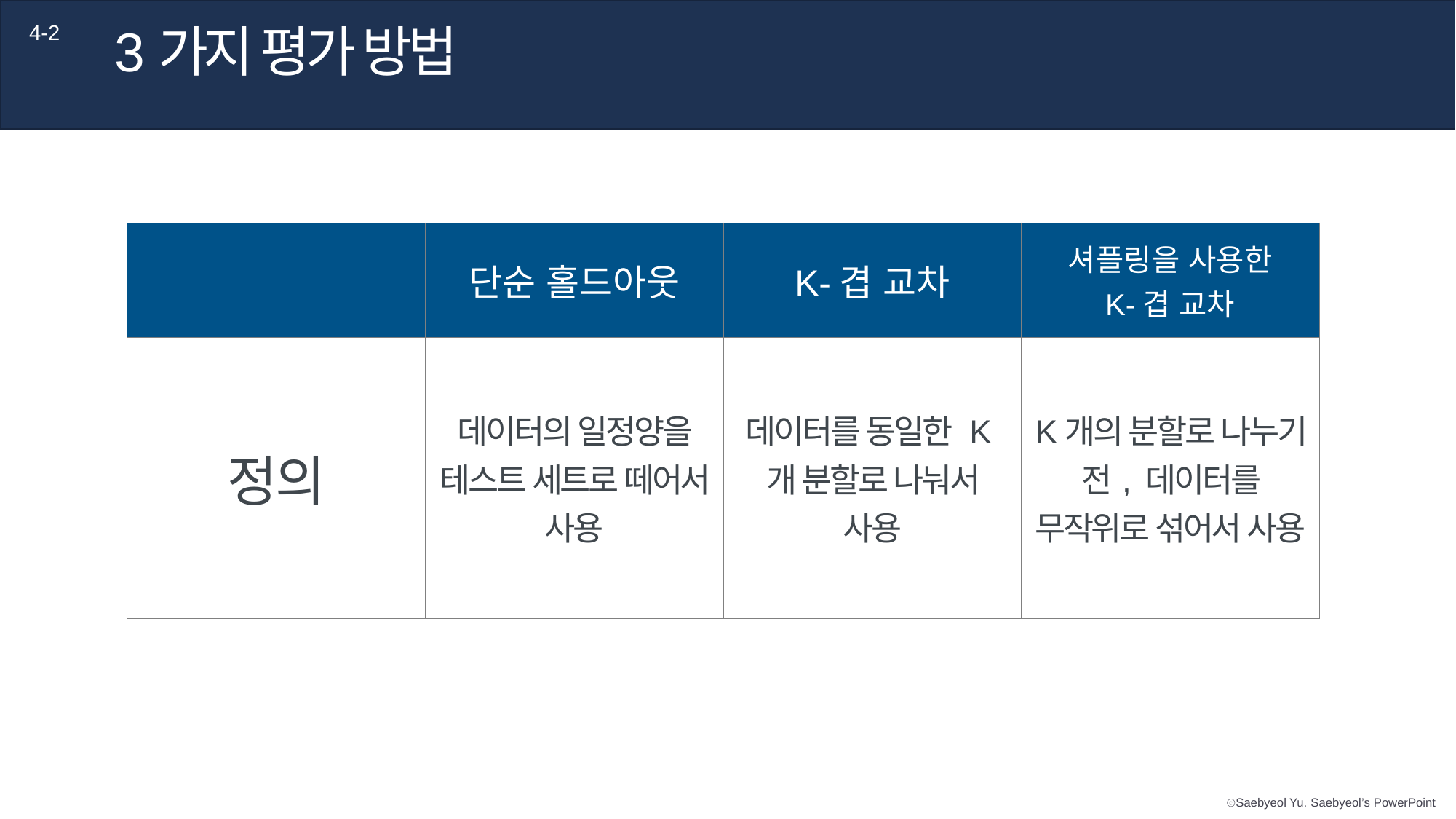

3가지 평가 방법
4-2
|  | 단순 홀드아웃 | K-겹 교차 | 셔플링을 사용한 K-겹 교차 |
| --- | --- | --- | --- |
| 정의 | 데이터의 일정양을 테스트 세트로 떼어서 사용 | 데이터를 동일한 K개 분할로 나눠서 사용 | K개의 분할로 나누기 전, 데이터를 무작위로 섞어서 사용 |